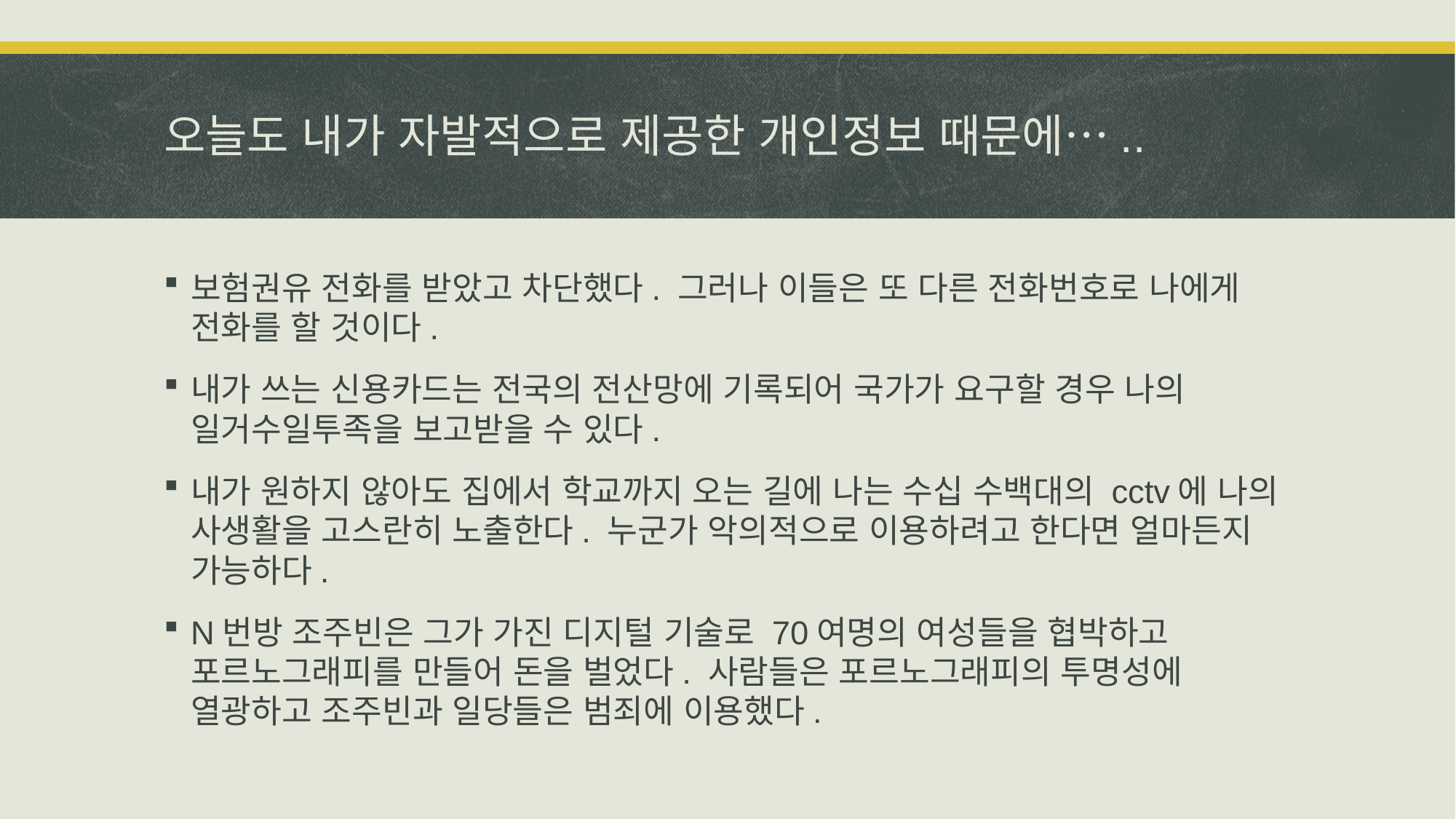

# 오늘도 내가 자발적으로 제공한 개인정보 때문에…..
보험권유 전화를 받았고 차단했다. 그러나 이들은 또 다른 전화번호로 나에게 전화를 할 것이다.
내가 쓰는 신용카드는 전국의 전산망에 기록되어 국가가 요구할 경우 나의 일거수일투족을 보고받을 수 있다.
내가 원하지 않아도 집에서 학교까지 오는 길에 나는 수십 수백대의 cctv에 나의 사생활을 고스란히 노출한다. 누군가 악의적으로 이용하려고 한다면 얼마든지 가능하다.
N번방 조주빈은 그가 가진 디지털 기술로 70여명의 여성들을 협박하고 포르노그래피를 만들어 돈을 벌었다. 사람들은 포르노그래피의 투명성에 열광하고 조주빈과 일당들은 범죄에 이용했다.